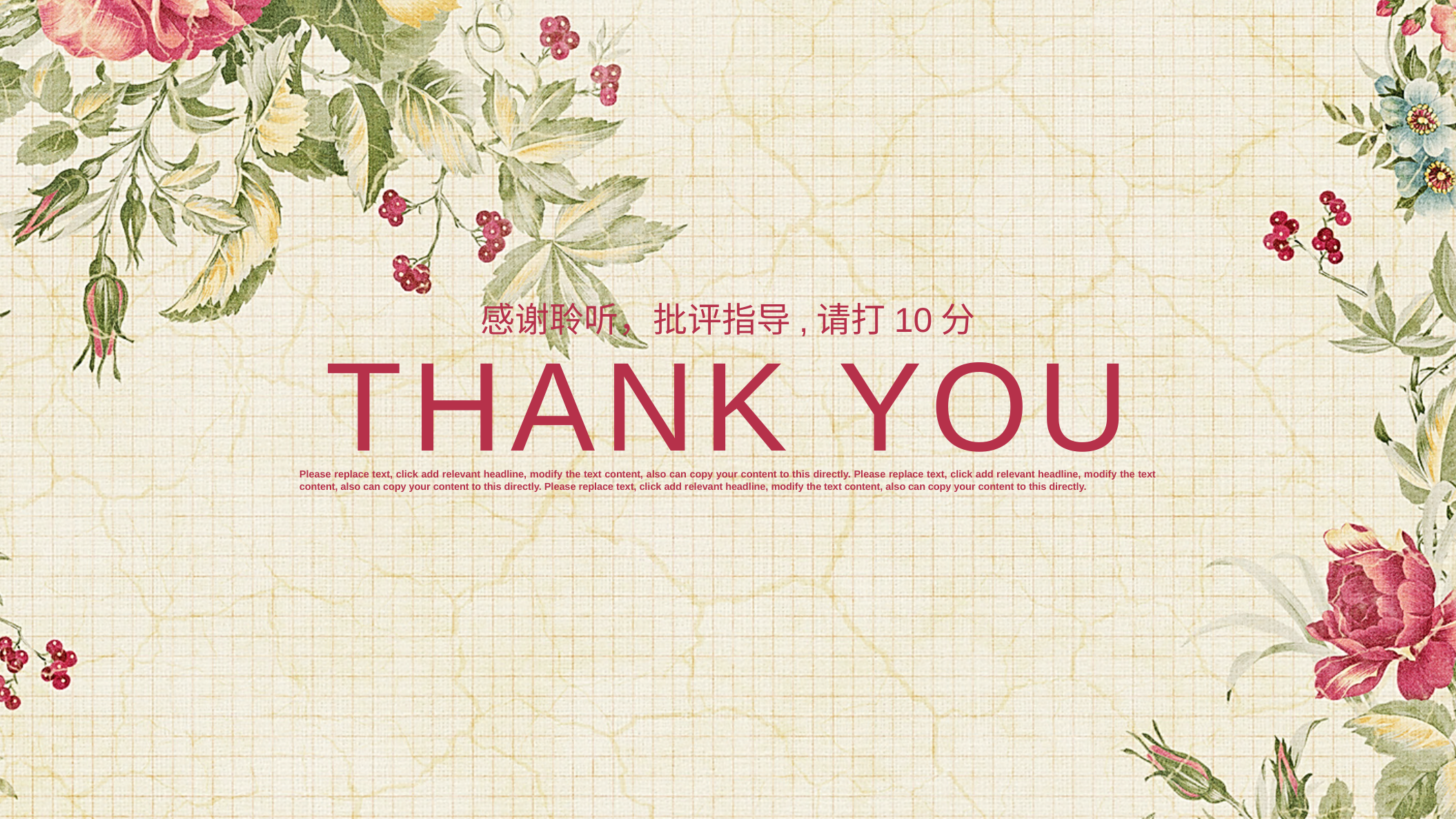

感谢聆听，批评指导,请打10分
THANK YOU
Please replace text, click add relevant headline, modify the text content, also can copy your content to this directly. Please replace text, click add relevant headline, modify the text content, also can copy your content to this directly. Please replace text, click add relevant headline, modify the text content, also can copy your content to this directly.